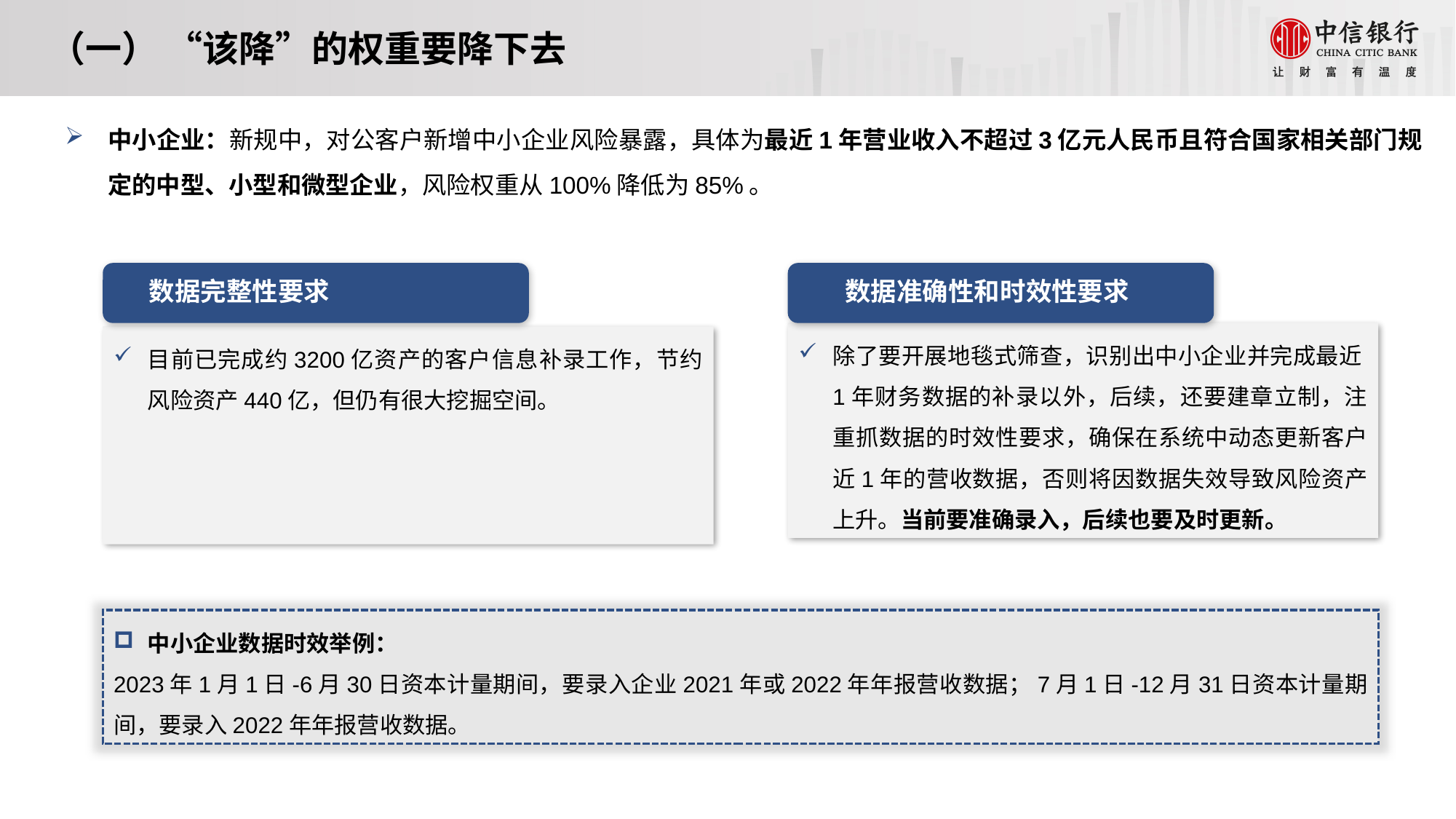

（一） “该降”的权重要降下去
中小企业：新规中，对公客户新增中小企业风险暴露，具体为最近1年营业收入不超过3亿元人民币且符合国家相关部门规定的中型、小型和微型企业，风险权重从100%降低为85%。

数据完整性要求

数据准确性和时效性要求
除了要开展地毯式筛查，识别出中小企业并完成最近1年财务数据的补录以外，后续，还要建章立制，注重抓数据的时效性要求，确保在系统中动态更新客户近1年的营收数据，否则将因数据失效导致风险资产上升。当前要准确录入，后续也要及时更新。
目前已完成约3200亿资产的客户信息补录工作，节约风险资产440亿，但仍有很大挖掘空间。

中小企业数据时效举例：
2023年1月1日-6月30日资本计量期间，要录入企业2021年或2022年年报营收数据；7月1日-12月31日资本计量期间，要录入2022年年报营收数据。
21